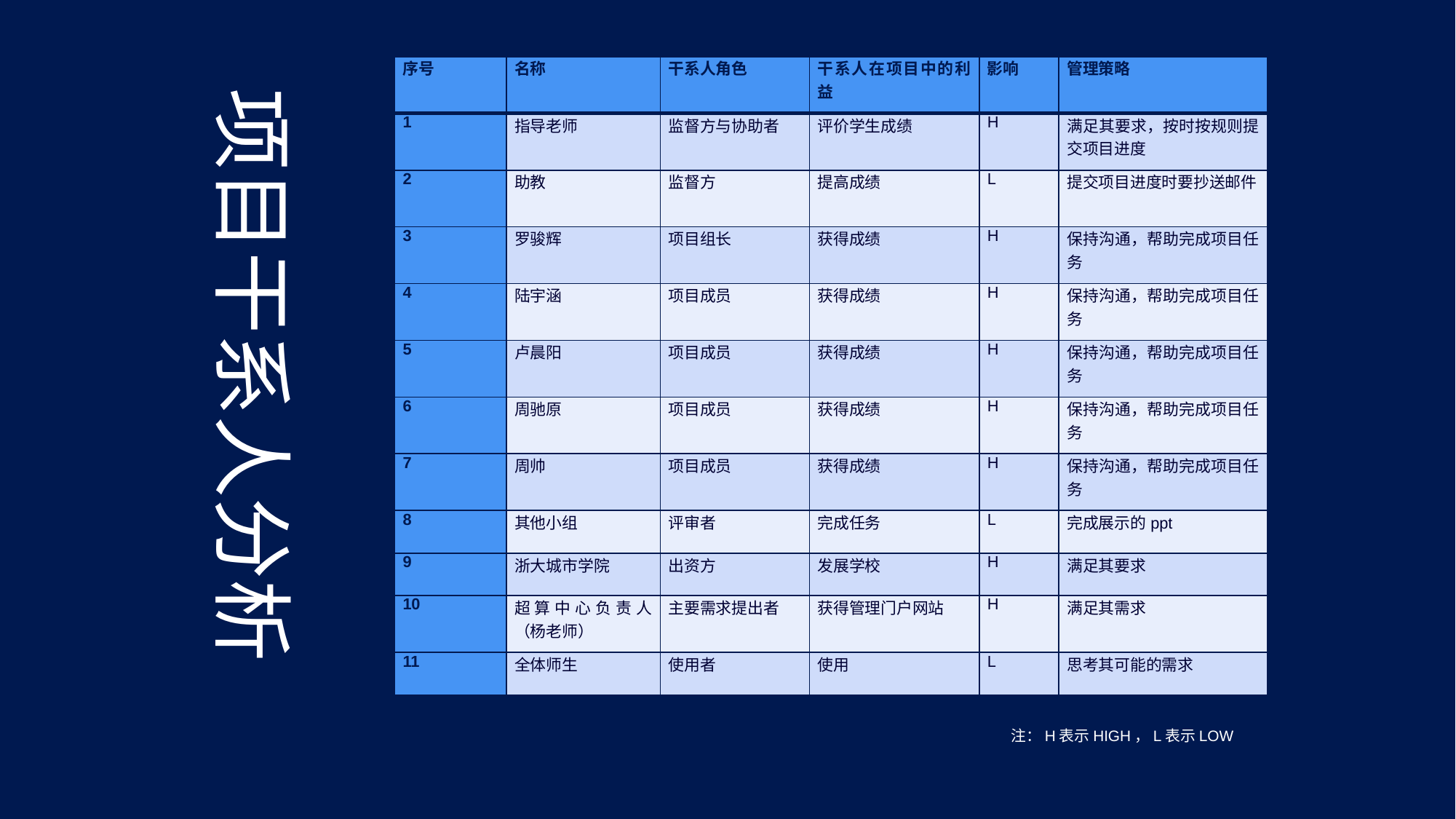

| 序号 | 名称 | 干系人角色 | 干系人在项目中的利益 | 影响 | 管理策略 |
| --- | --- | --- | --- | --- | --- |
| 1 | 指导老师 | 监督方与协助者 | 评价学生成绩 | H | 满足其要求，按时按规则提交项目进度 |
| 2 | 助教 | 监督方 | 提高成绩 | L | 提交项目进度时要抄送邮件 |
| 3 | 罗骏辉 | 项目组长 | 获得成绩 | H | 保持沟通，帮助完成项目任务 |
| 4 | 陆宇涵 | 项目成员 | 获得成绩 | H | 保持沟通，帮助完成项目任务 |
| 5 | 卢晨阳 | 项目成员 | 获得成绩 | H | 保持沟通，帮助完成项目任务 |
| 6 | 周驰原 | 项目成员 | 获得成绩 | H | 保持沟通，帮助完成项目任务 |
| 7 | 周帅 | 项目成员 | 获得成绩 | H | 保持沟通，帮助完成项目任务 |
| 8 | 其他小组 | 评审者 | 完成任务 | L | 完成展示的ppt |
| 9 | 浙大城市学院 | 出资方 | 发展学校 | H | 满足其要求 |
| 10 | 超算中心负责人（杨老师） | 主要需求提出者 | 获得管理门户网站 | H | 满足其需求 |
| 11 | 全体师生 | 使用者 | 使用 | L | 思考其可能的需求 |
项目干系人分析
注：H表示HIGH，L表示LOW